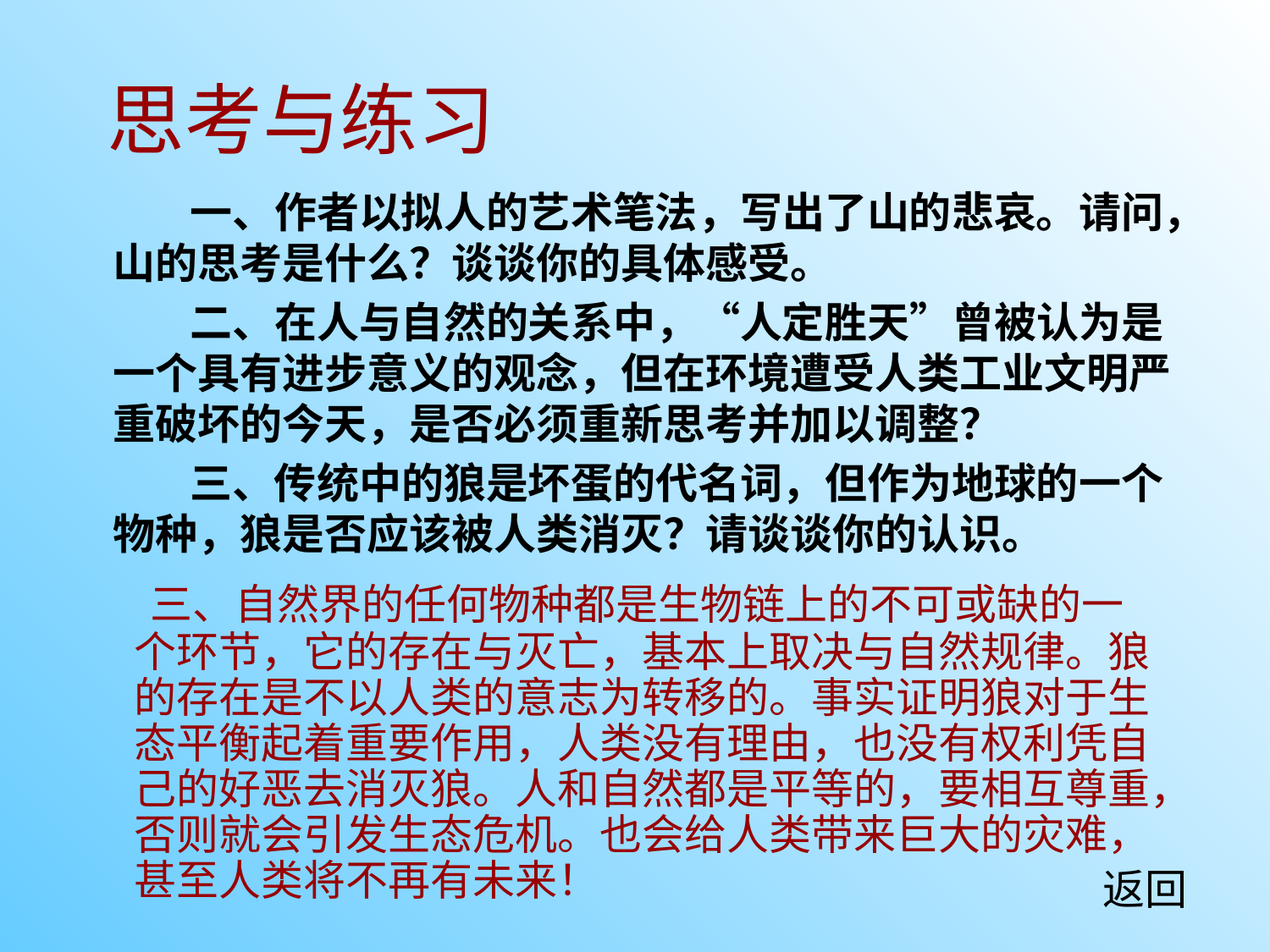

# 思考与练习
            一、作者以拟人的艺术笔法，写出了山的悲哀。请问，山的思考是什么？谈谈你的具体感受。
            二、在人与自然的关系中，“人定胜天”曾被认为是一个具有进步意义的观念，但在环境遭受人类工业文明严重破坏的今天，是否必须重新思考并加以调整？
            三、传统中的狼是坏蛋的代名词，但作为地球的一个物种，狼是否应该被人类消灭？请谈谈你的认识。
     三、自然界的任何物种都是生物链上的不可或缺的一个环节，它的存在与灭亡，基本上取决与自然规律。狼的存在是不以人类的意志为转移的。事实证明狼对于生态平衡起着重要作用，人类没有理由，也没有权利凭自己的好恶去消灭狼。人和自然都是平等的，要相互尊重，否则就会引发生态危机。也会给人类带来巨大的灾难，甚至人类将不再有未来！
返回